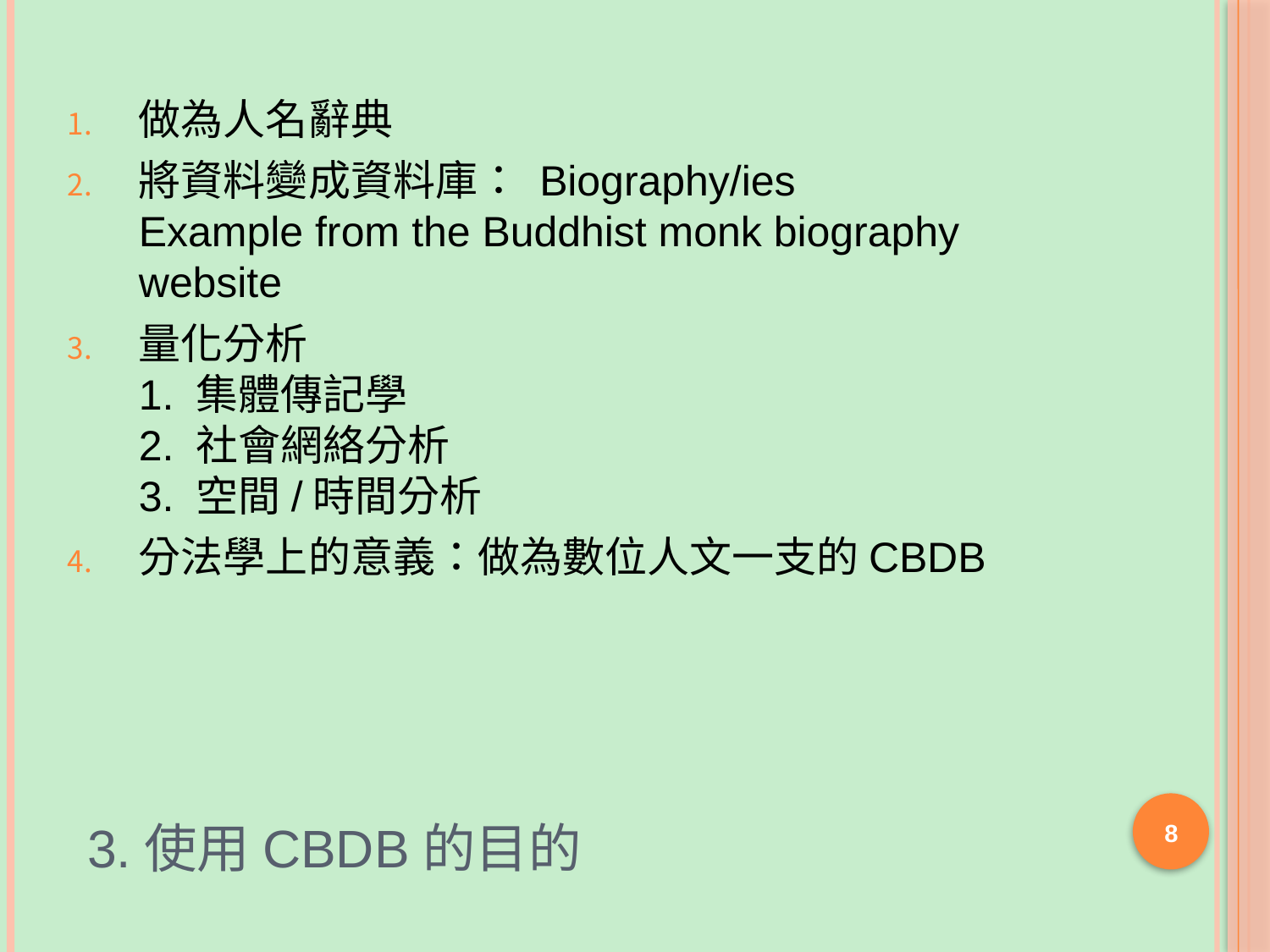

做為人名辭典
將資料變成資料庫： Biography/ies
Example from the Buddhist monk biography website
量化分析
1. 集體傳記學
2. 社會網絡分析
3. 空間/時間分析
分法學上的意義：做為數位人文一支的CBDB
# 3.使用CBDB的目的
8